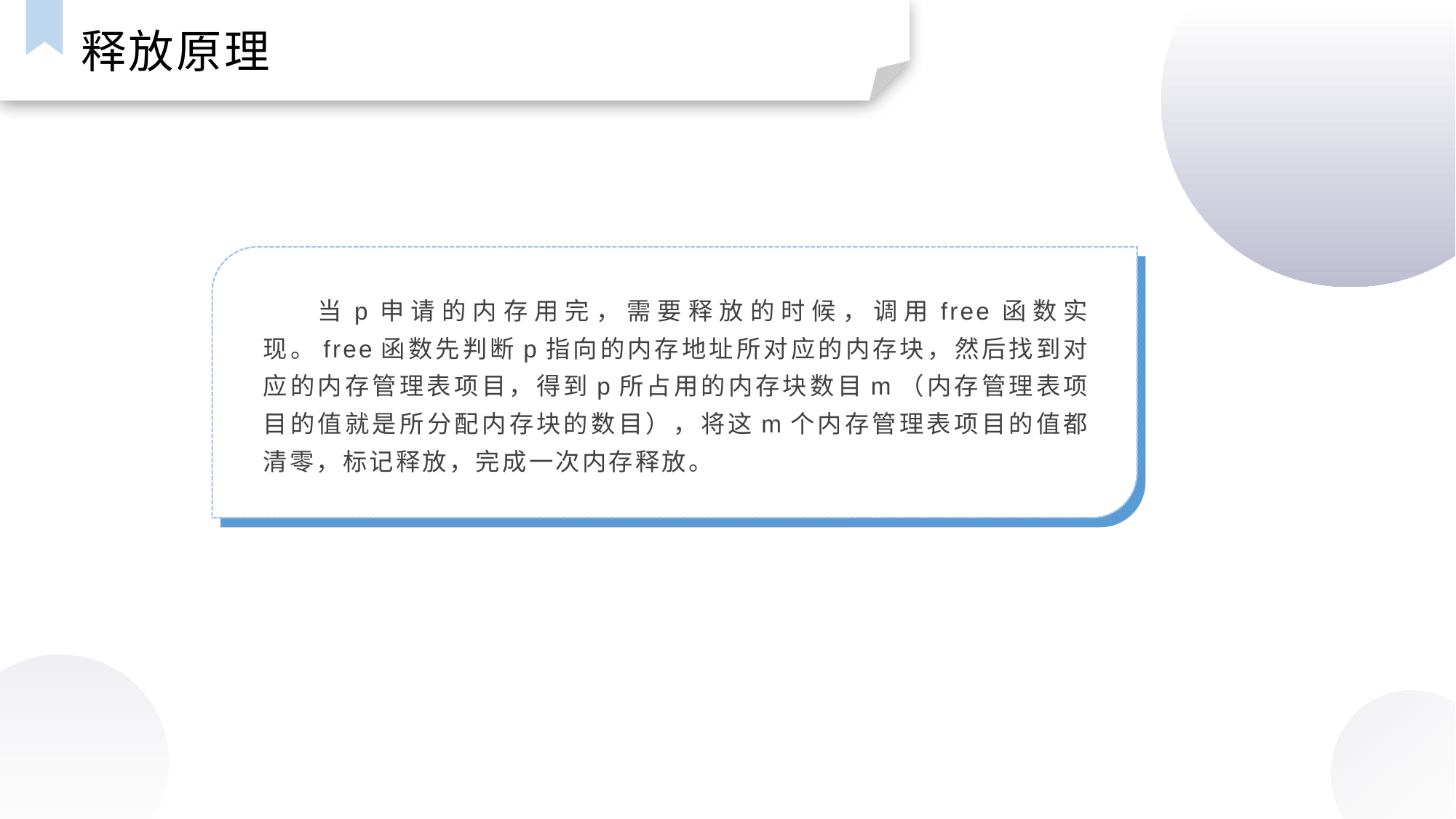

释放原理

当p申请的内存用完，需要释放的时候，调用free函数实现。free函数先判断p指向的内存地址所对应的内存块，然后找到对应的内存管理表项目，得到p所占用的内存块数目m（内存管理表项目的值就是所分配内存块的数目），将这m个内存管理表项目的值都清零，标记释放，完成一次内存释放。